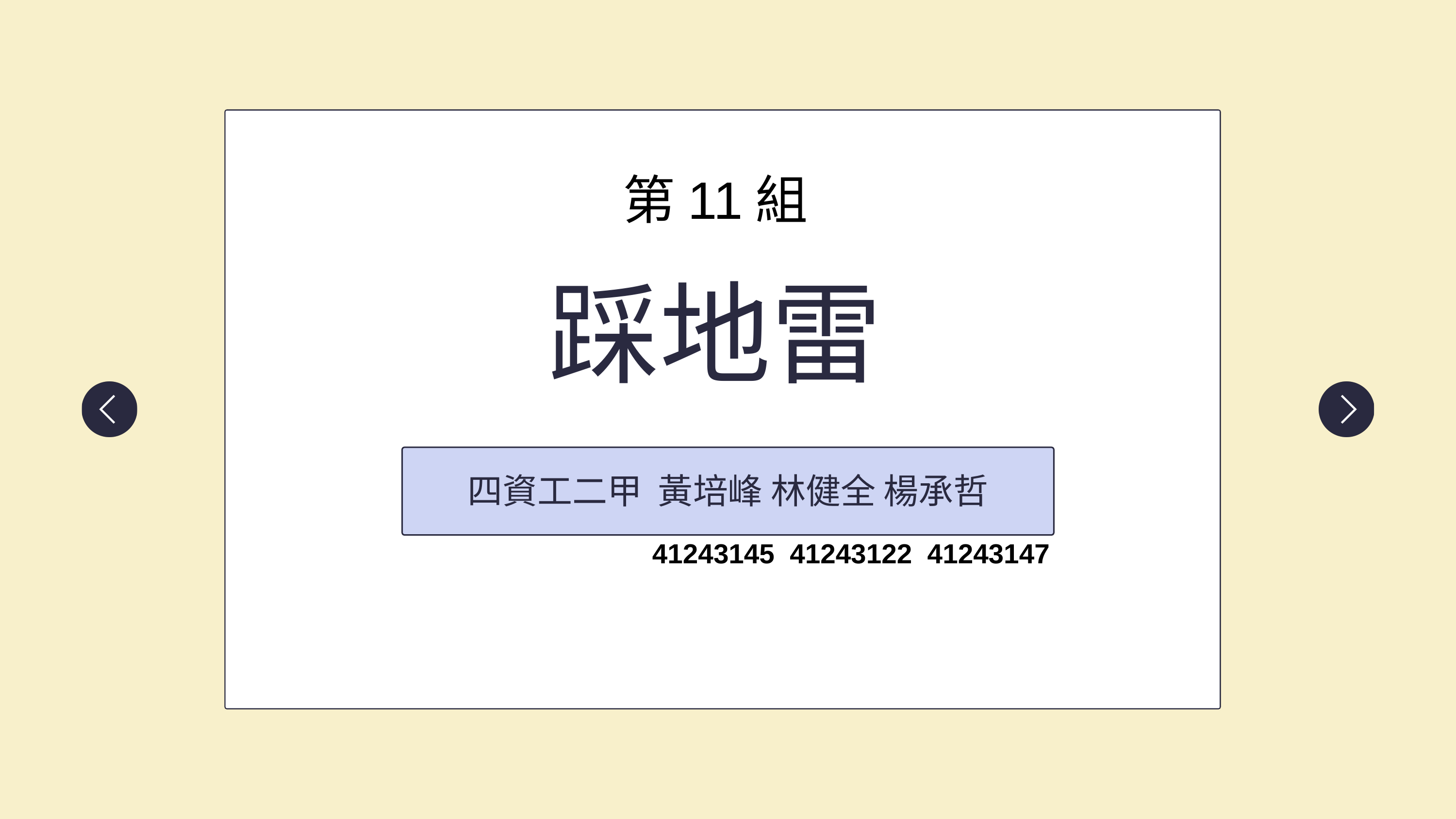

第11組
踩地雷

四資工二甲  黃培峰 林健全 楊承哲
41243145  41243122  41243147